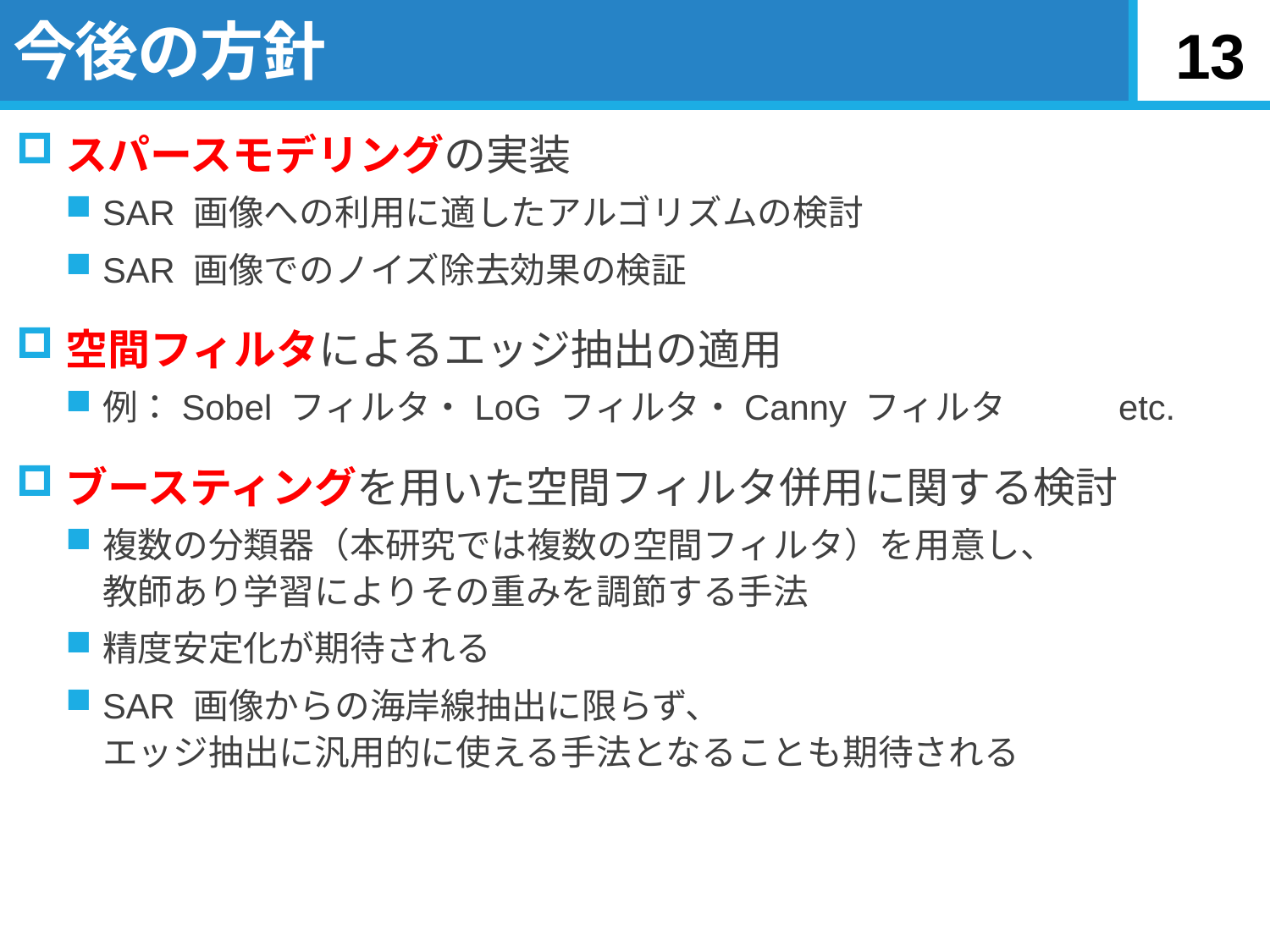

# 今後の方針
13
スパースモデリングの実装
SAR 画像への利用に適したアルゴリズムの検討
SAR 画像でのノイズ除去効果の検証
空間フィルタによるエッジ抽出の適用
例：Sobel フィルタ・LoG フィルタ・Canny フィルタ	etc.
ブースティングを用いた空間フィルタ併用に関する検討
複数の分類器（本研究では複数の空間フィルタ）を用意し、
教師あり学習によりその重みを調節する手法
精度安定化が期待される
SAR 画像からの海岸線抽出に限らず、
エッジ抽出に汎用的に使える手法となることも期待される